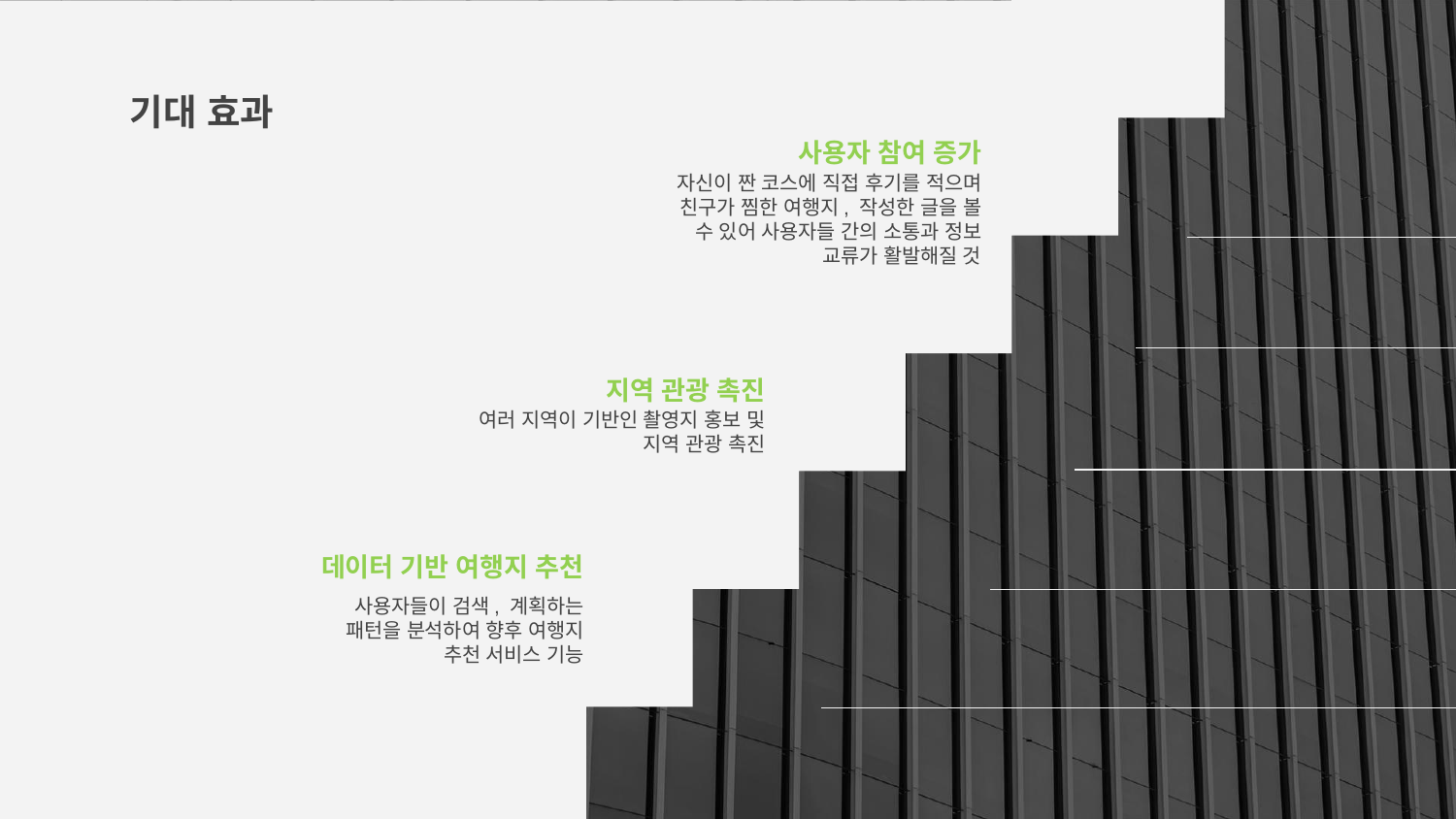

# 기대 효과
사용자 참여 증가
자신이 짠 코스에 직접 후기를 적으며 친구가 찜한 여행지, 작성한 글을 볼 수 있어 사용자들 간의 소통과 정보 교류가 활발해질 것
지역 관광 촉진
여러 지역이 기반인 촬영지 홍보 및 지역 관광 촉진
데이터 기반 여행지 추천
사용자들이 검색, 계획하는 패턴을 분석하여 향후 여행지 추천 서비스 기능